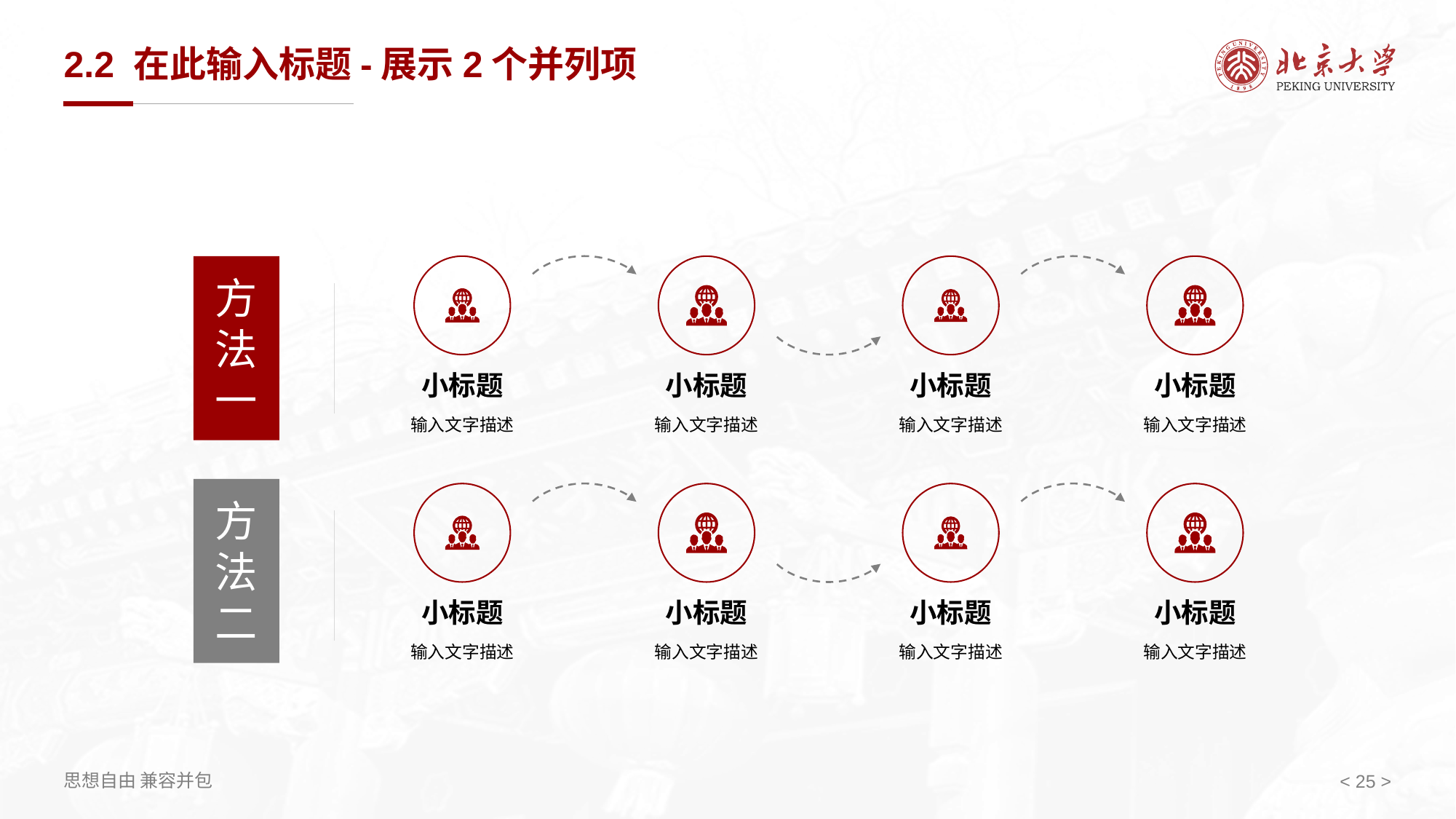

# 2.2 在此输入标题-展示2个并列项

方法一

小标题
小标题
小标题
小标题
输入文字描述
输入文字描述
输入文字描述
输入文字描述
方法
二

小标题
小标题
小标题
小标题
输入文字描述
输入文字描述
输入文字描述
输入文字描述
< 25 >